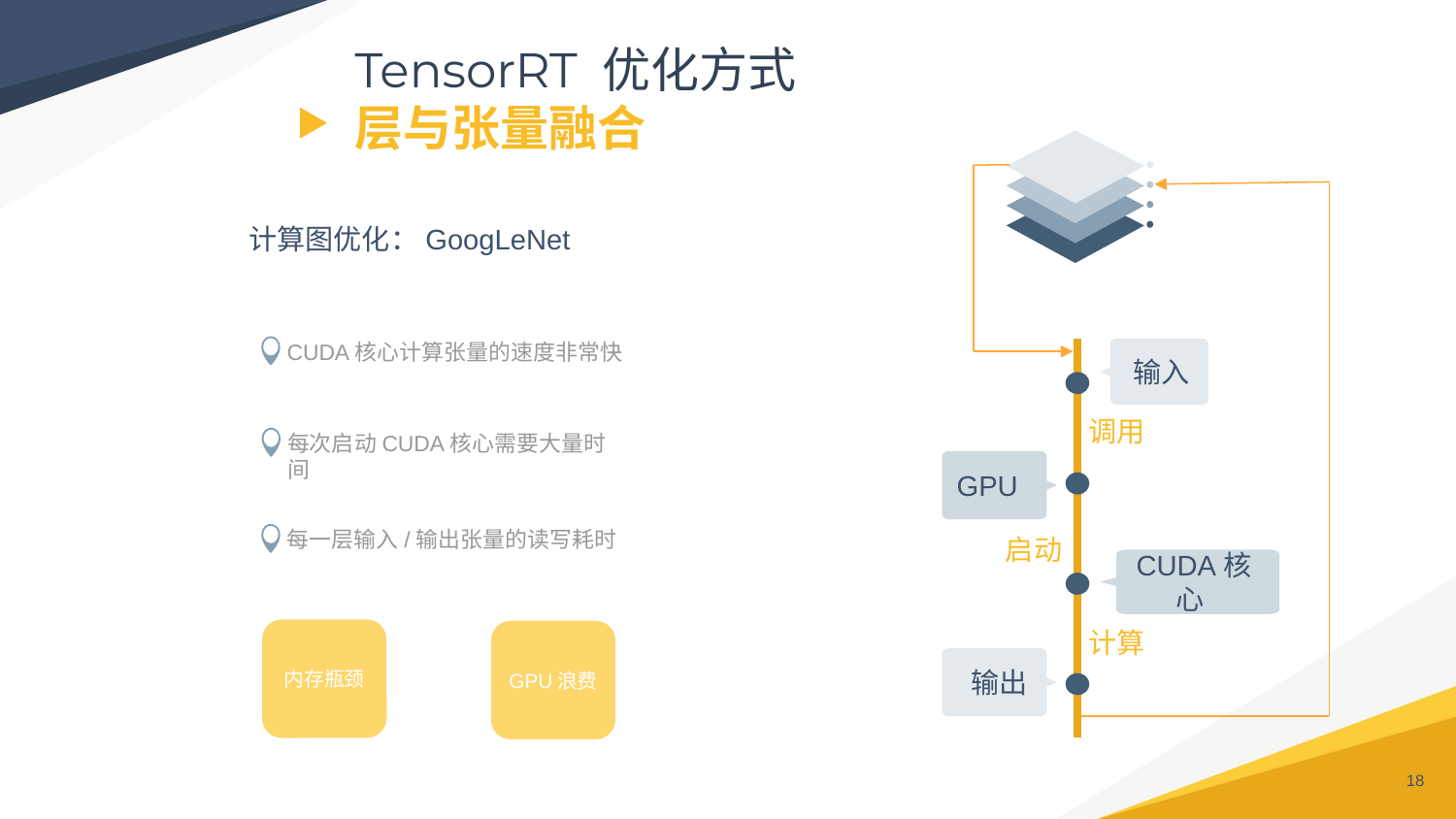

# TensorRT 优化方式 层与张量融合

计算图优化：GoogLeNet
CUDA核心计算张量的速度非常快

 CUDA核心
 输入

GPU
输出
调用
每次启动CUDA核心需要大量时间

每一层输入/输出张量的读写耗时

启动

计算

内存瓶颈
GPU浪费
18